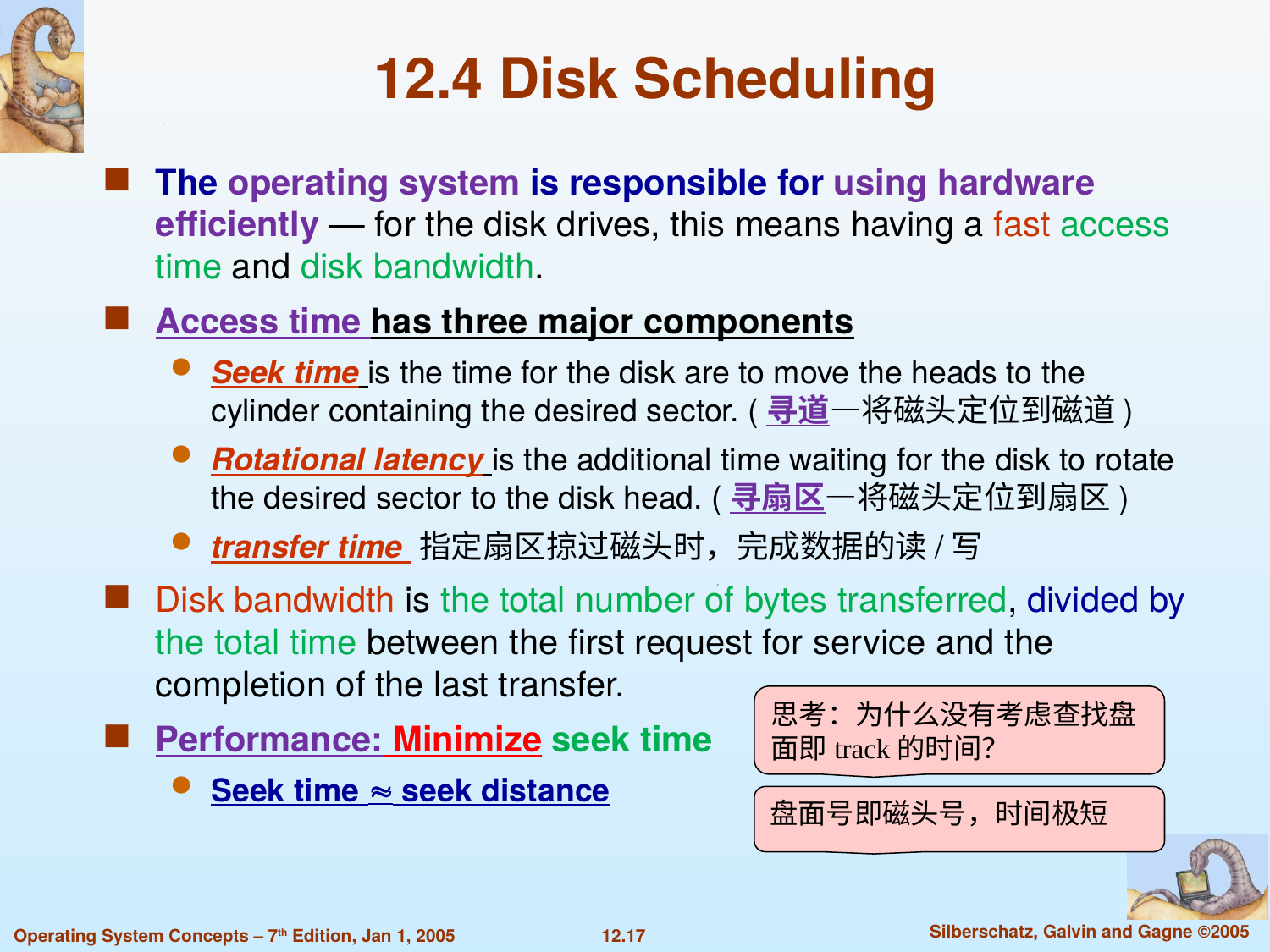

# 12.4 Disk Scheduling
The operating system is responsible for using hardware efficiently — for the disk drives, this means having a fast access time and disk bandwidth.
Access time has three major components
Seek time is the time for the disk are to move the heads to the cylinder containing the desired sector. (寻道—将磁头定位到磁道)
Rotational latency is the additional time waiting for the disk to rotate the desired sector to the disk head. (寻扇区—将磁头定位到扇区)
transfer time 指定扇区掠过磁头时，完成数据的读/写
Disk bandwidth is the total number of bytes transferred, divided by the total time between the first request for service and the completion of the last transfer.
Performance: Minimize seek time
Seek time ≈ seek distance
思考：为什么没有考虑查找盘面即track的时间？

盘面号即磁头号，时间极短